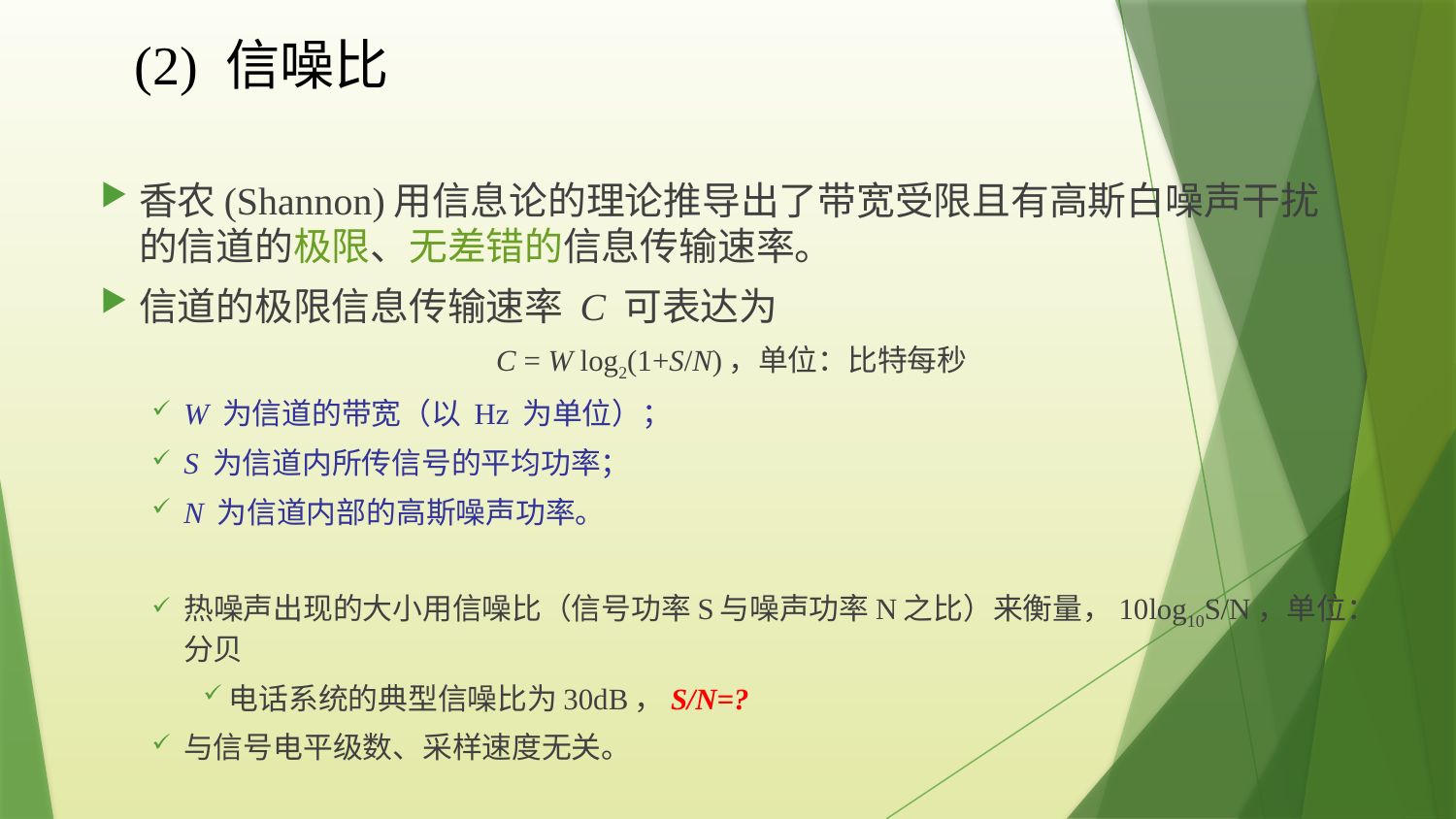

# (2) 信噪比
香农(Shannon)用信息论的理论推导出了带宽受限且有高斯白噪声干扰的信道的极限、无差错的信息传输速率。
信道的极限信息传输速率 C 可表达为
 C = W log2(1+S/N)，单位：比特每秒
W 为信道的带宽（以 Hz 为单位）；
S 为信道内所传信号的平均功率；
N 为信道内部的高斯噪声功率。

热噪声出现的大小用信噪比（信号功率S与噪声功率N之比）来衡量，10log10S/N，单位：分贝
电话系统的典型信噪比为30dB，S/N=?
与信号电平级数、采样速度无关。